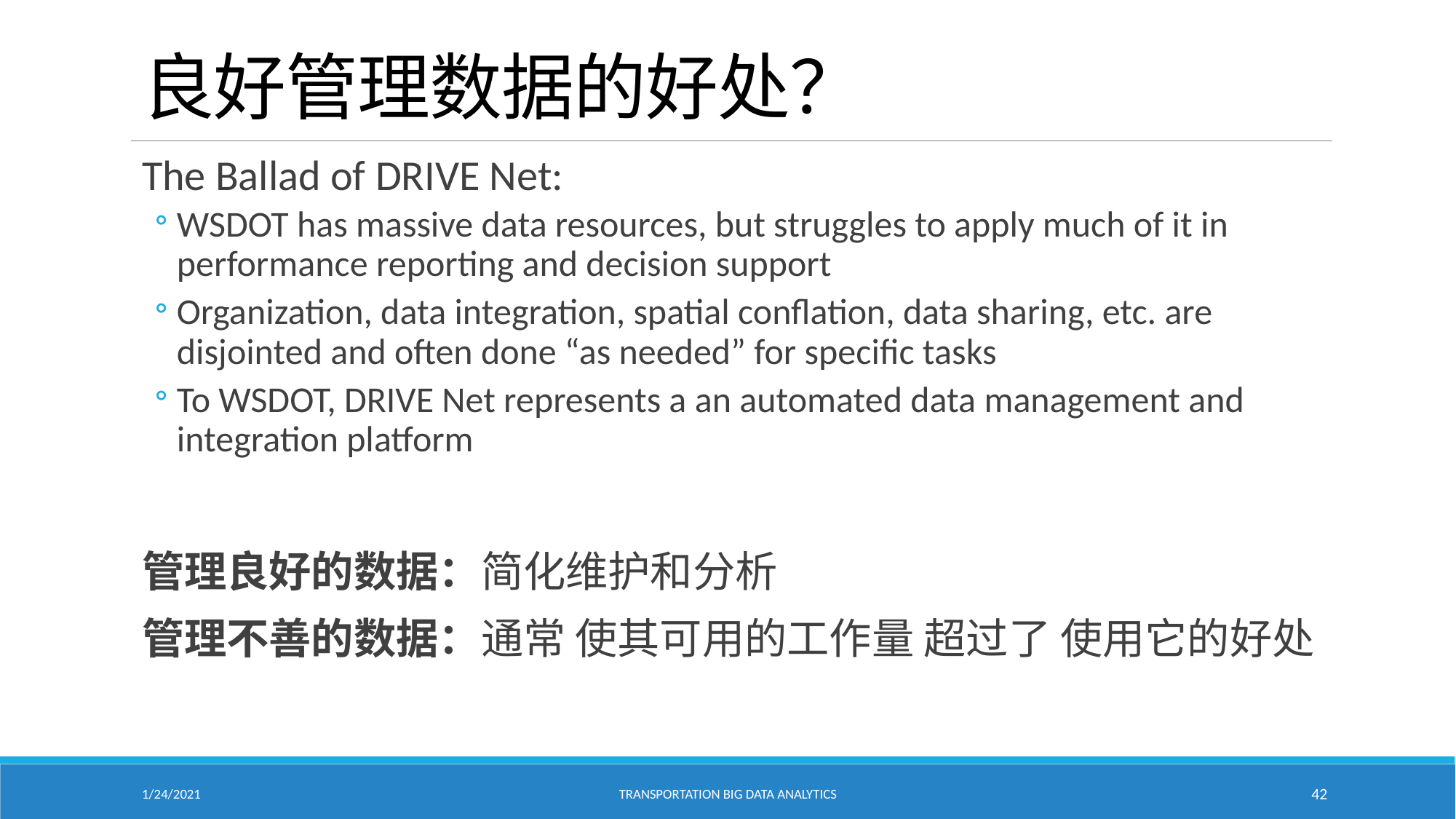

# 良好管理数据的好处？
The Ballad of DRIVE Net:
WSDOT has massive data resources, but struggles to apply much of it in performance reporting and decision support
Organization, data integration, spatial conflation, data sharing, etc. are disjointed and often done “as needed” for specific tasks
To WSDOT, DRIVE Net represents a an automated data management and integration platform

管理良好的数据：简化维护和分析
管理不善的数据：通常 使其可用的工作量 超过了 使用它的好处
1/24/2021
Transportation Big Data Analytics
42